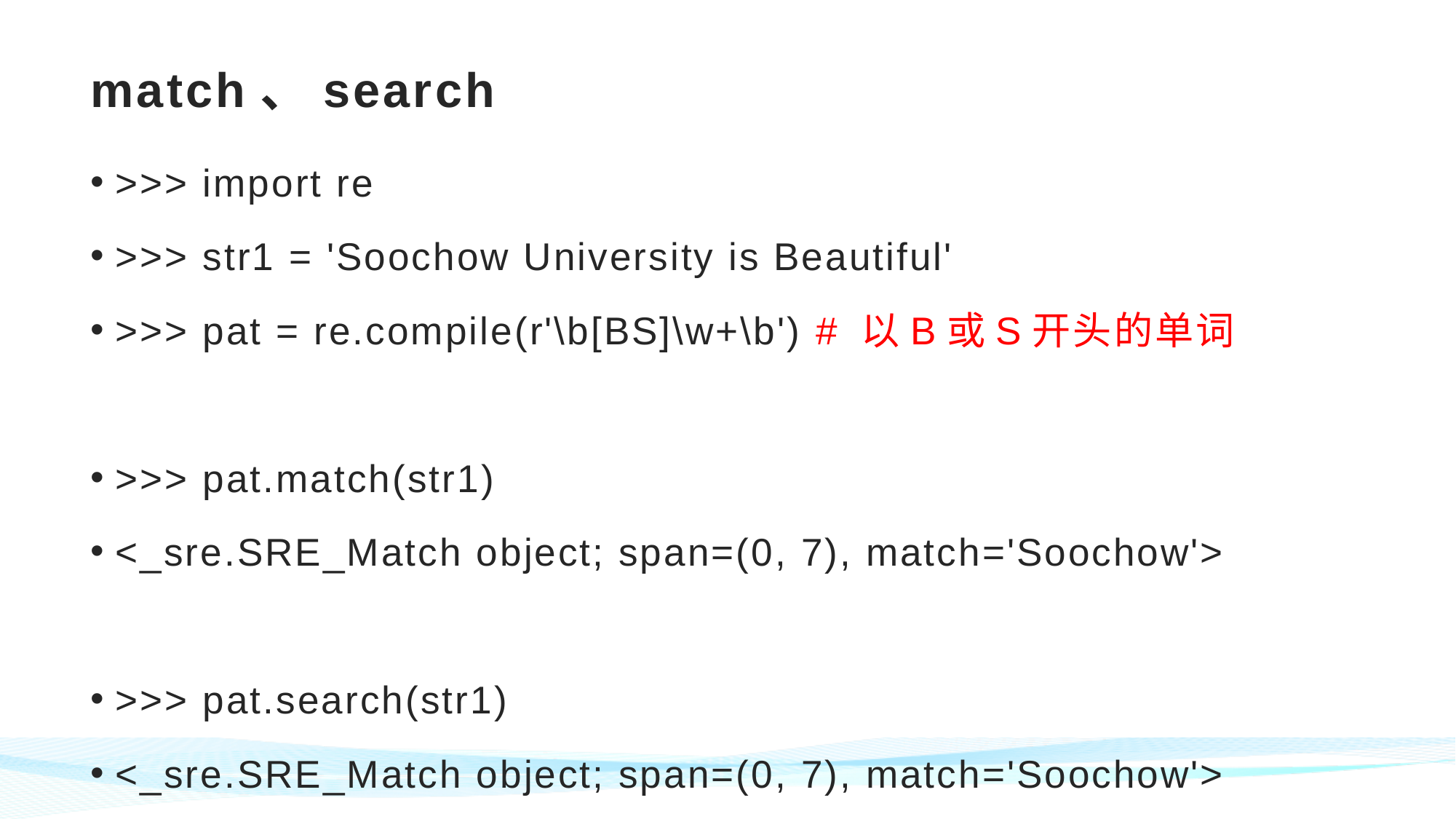

# match、search
>>> import re
>>> str1 = 'Soochow University is Beautiful'
>>> pat = re.compile(r'\b[BS]\w+\b') # 以B或S开头的单词

>>> pat.match(str1)
<_sre.SRE_Match object; span=(0, 7), match='Soochow'>

>>> pat.search(str1)
<_sre.SRE_Match object; span=(0, 7), match='Soochow'>